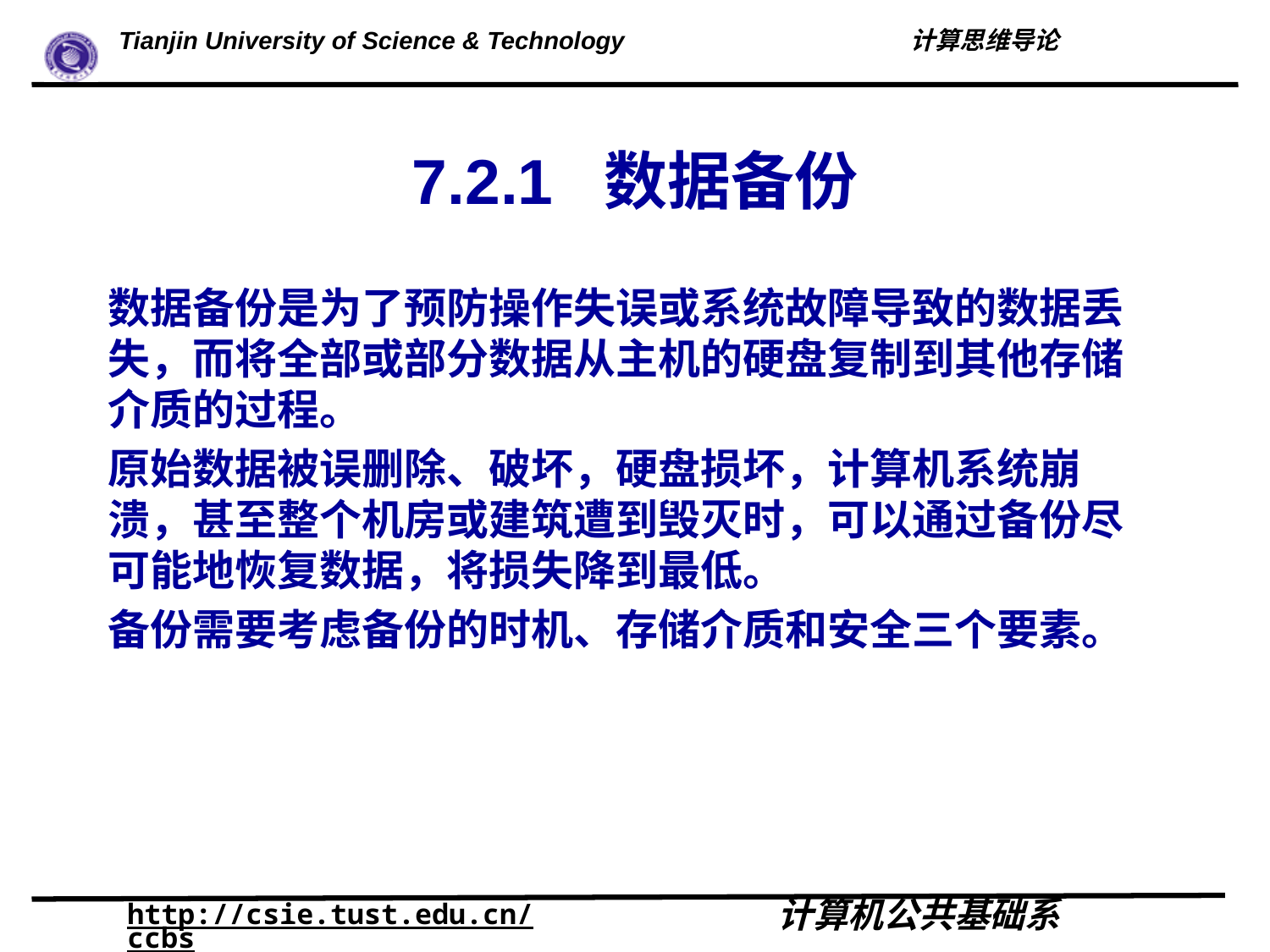

# 7.2.1  数据备份
数据备份是为了预防操作失误或系统故障导致的数据丢失，而将全部或部分数据从主机的硬盘复制到其他存储介质的过程。
原始数据被误删除、破坏，硬盘损坏，计算机系统崩溃，甚至整个机房或建筑遭到毁灭时，可以通过备份尽可能地恢复数据，将损失降到最低。
备份需要考虑备份的时机、存储介质和安全三个要素。